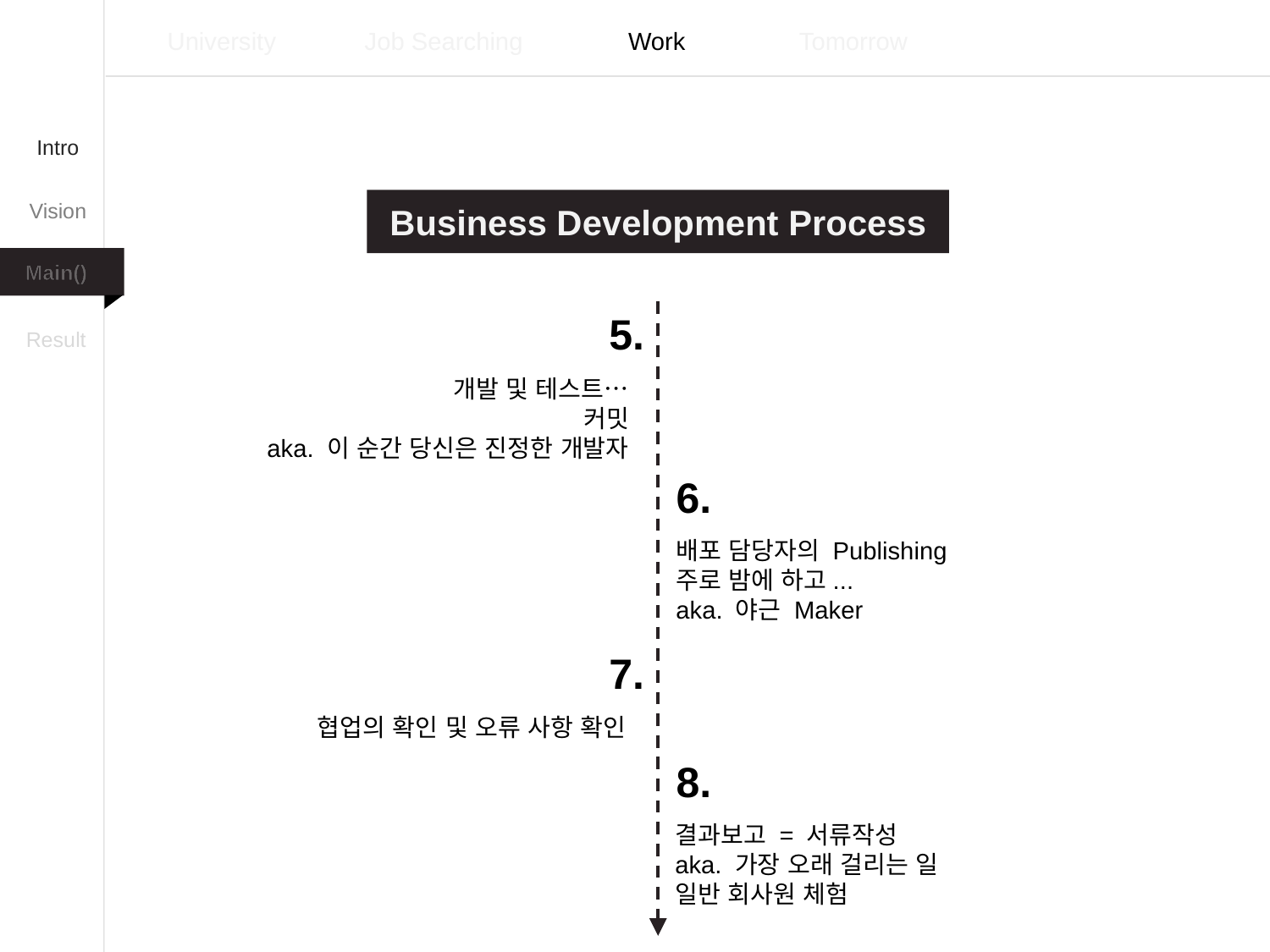

Intro
Vision

Main()

Result
University
Job Searching
Work
Tomorrow

Business Development Process
5.
개발 및 테스트…
커밋
aka. 이 순간 당신은 진정한 개발자
6.
배포 담당자의 Publishing
주로 밤에 하고...
aka. 야근 Maker
7.
협업의 확인 및 오류 사항 확인
8.
결과보고 = 서류작성
aka. 가장 오래 걸리는 일
일반 회사원 체험